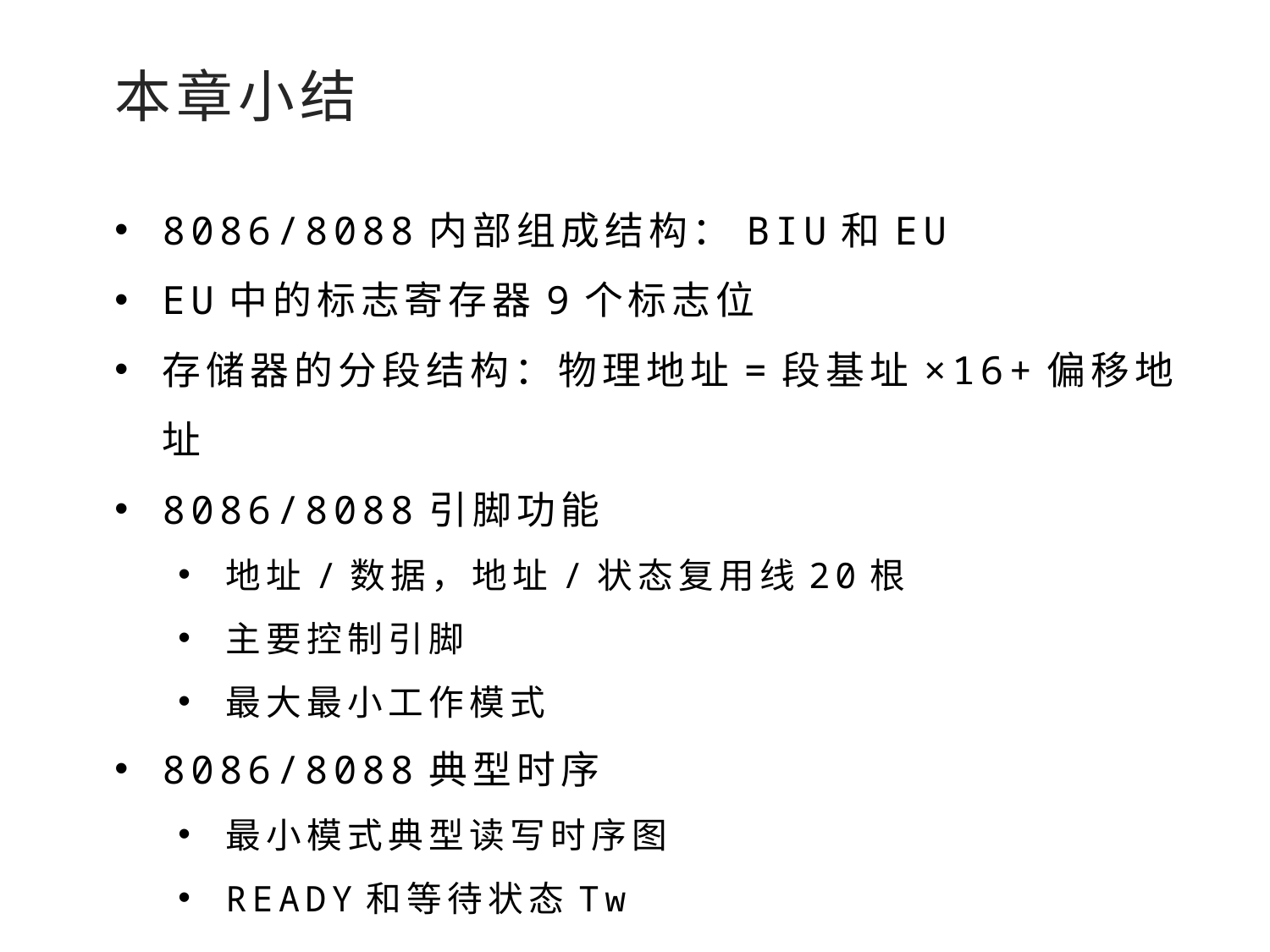

本章小结
8086/8088内部组成结构：BIU和EU
EU中的标志寄存器9个标志位
存储器的分段结构：物理地址=段基址×16+偏移地址
8086/8088引脚功能
地址/数据，地址/状态复用线20根
主要控制引脚
最大最小工作模式
8086/8088典型时序
最小模式典型读写时序图
READY和等待状态Tw